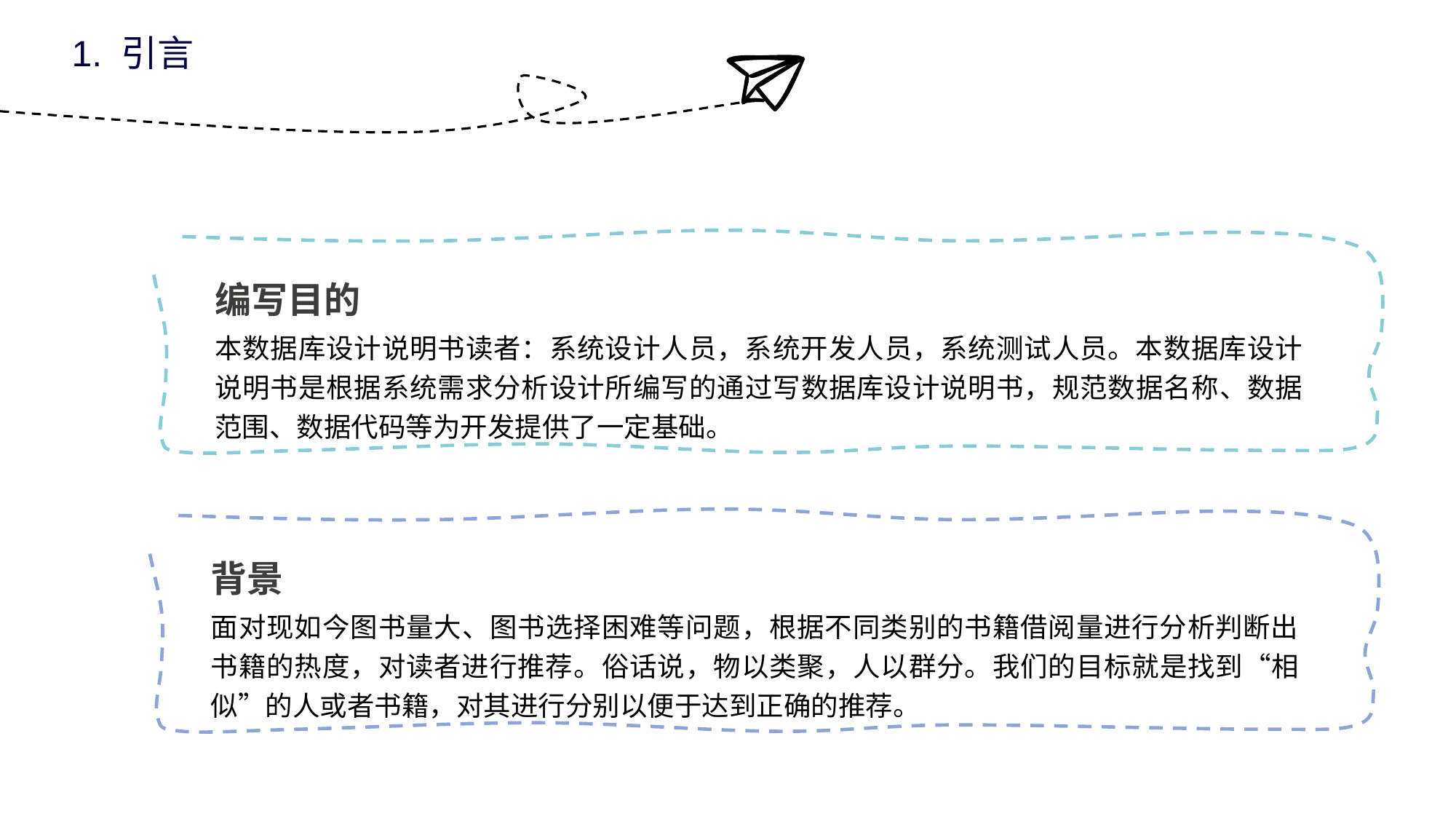

1. 引言

编写目的
本数据库设计说明书读者：系统设计人员，系统开发人员，系统测试人员。本数据库设计说明书是根据系统需求分析设计所编写的通过写数据库设计说明书，规范数据名称、数据范围、数据代码等为开发提供了一定基础。

背景
面对现如今图书量大、图书选择困难等问题，根据不同类别的书籍借阅量进行分析判断出书籍的热度，对读者进行推荐。俗话说，物以类聚，人以群分。我们的目标就是找到“相似”的人或者书籍，对其进行分别以便于达到正确的推荐。